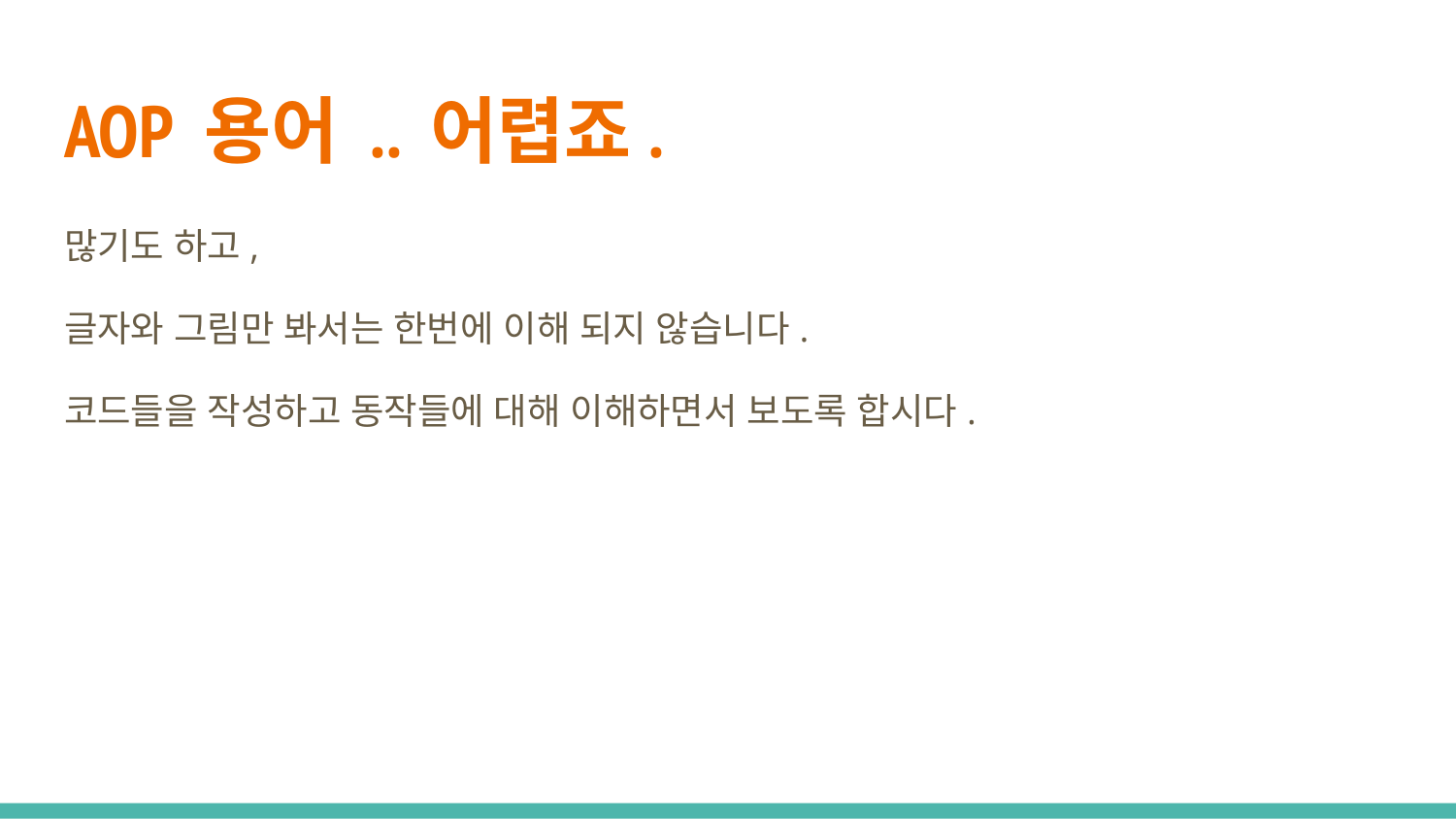

# AOP 용어 .. 어렵죠.
많기도 하고,
글자와 그림만 봐서는 한번에 이해 되지 않습니다.
코드들을 작성하고 동작들에 대해 이해하면서 보도록 합시다.